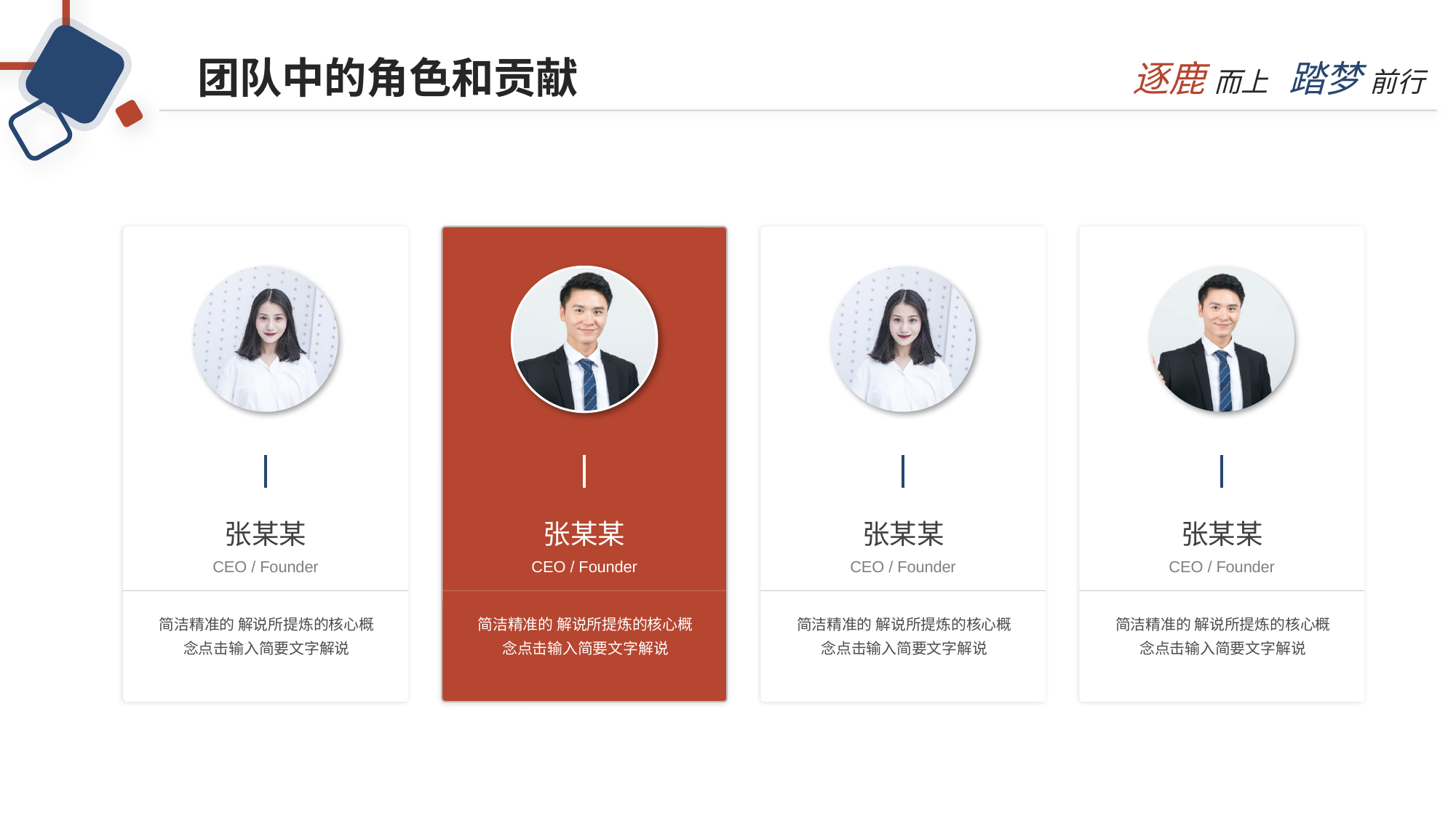

团队中的角色和贡献

张某某
CEO / Founder
简洁精准的 解说所提炼的核心概念点击输入简要文字解说

张某某
CEO / Founder
简洁精准的 解说所提炼的核心概念点击输入简要文字解说

张某某
CEO / Founder
简洁精准的 解说所提炼的核心概念点击输入简要文字解说

张某某
CEO / Founder
简洁精准的 解说所提炼的核心概念点击输入简要文字解说